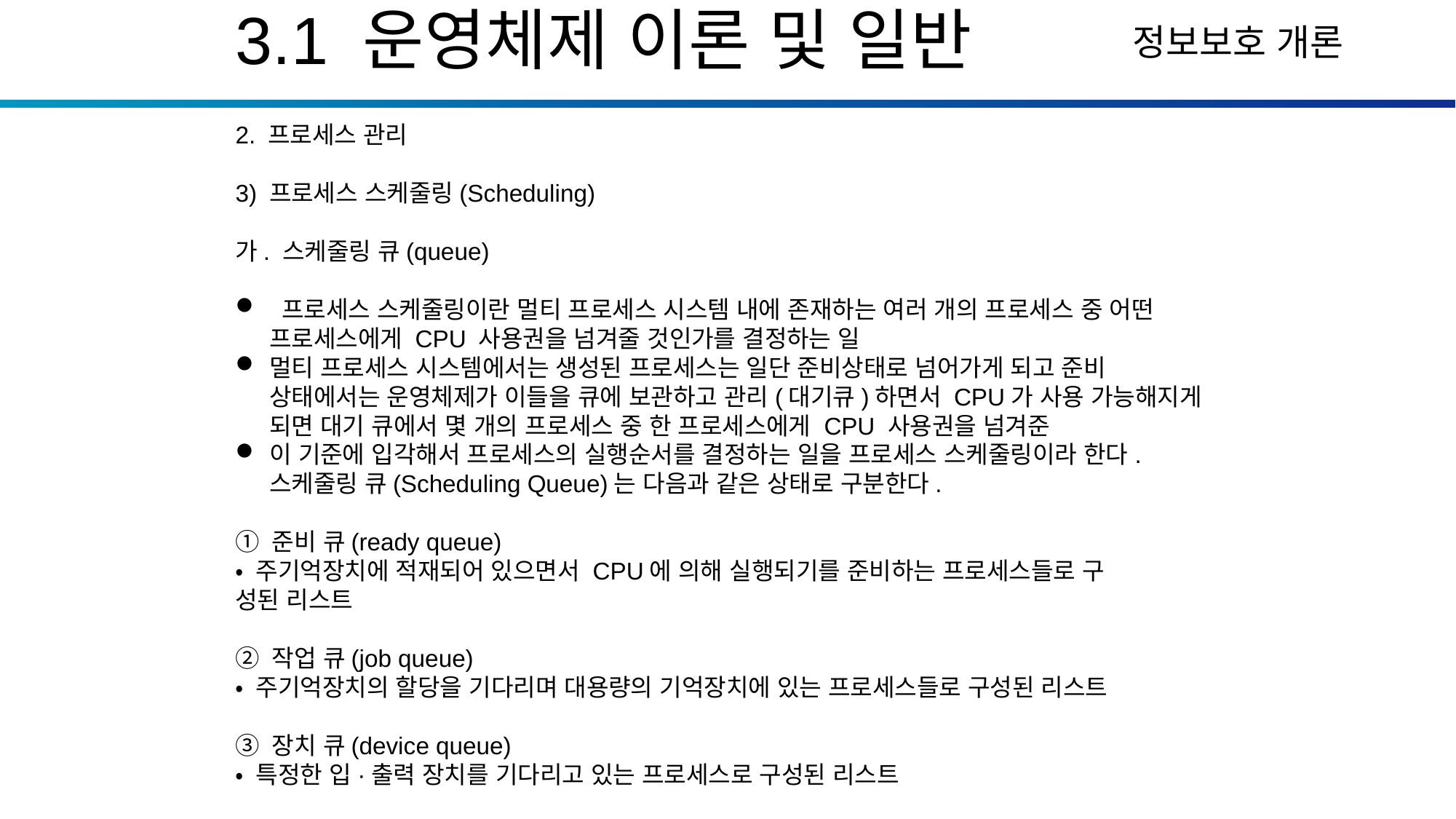

3.1 운영체제 이론 및 일반

2. 프로세스 관리

3) 프로세스 스케줄링(Scheduling)

가. 스케줄링 큐(queue)

 프로세스 스케줄링이란 멀티 프로세스 시스템 내에 존재하는 여러 개의 프로세스 중 어떤 프로세스에게 CPU 사용권을 넘겨줄 것인가를 결정하는 일
멀티 프로세스 시스템에서는 생성된 프로세스는 일단 준비상태로 넘어가게 되고 준비 상태에서는 운영체제가 이들을 큐에 보관하고 관리(대기큐)하면서 CPU가 사용 가능해지게 되면 대기 큐에서 몇 개의 프로세스 중 한 프로세스에게 CPU 사용권을 넘겨준
이 기준에 입각해서 프로세스의 실행순서를 결정하는 일을 프로세스 스케줄링이라 한다. 스케줄링 큐(Scheduling Queue)는 다음과 같은 상태로 구분한다.

① 준비 큐(ready queue)
• 주기억장치에 적재되어 있으면서 CPU에 의해 실행되기를 준비하는 프로세스들로 구
성된 리스트

② 작업 큐(job queue)
• 주기억장치의 할당을 기다리며 대용량의 기억장치에 있는 프로세스들로 구성된 리스트

③ 장치 큐(device queue)
• 특정한 입·출력 장치를 기다리고 있는 프로세스로 구성된 리스트